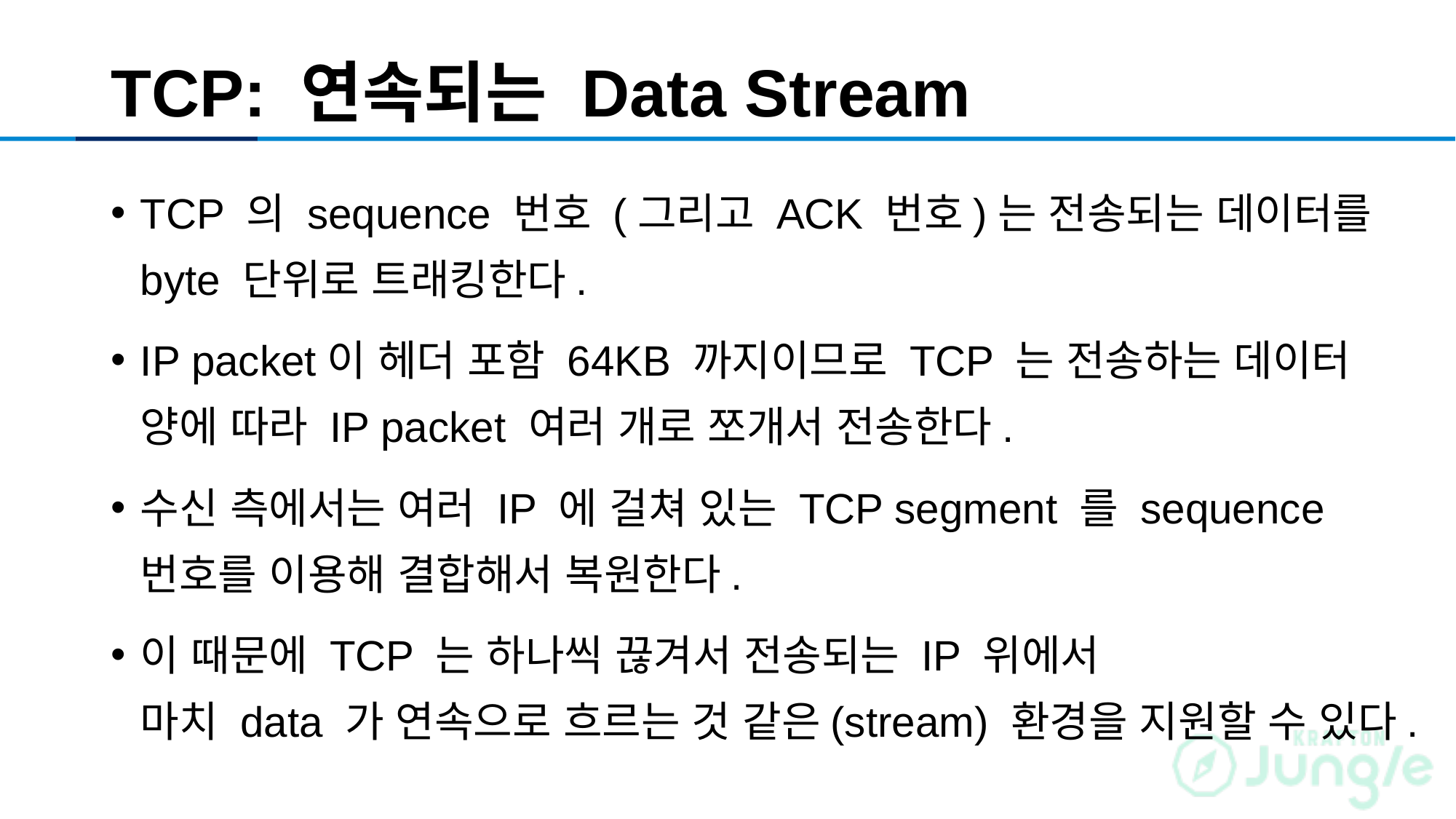

# TCP: 연속되는 Data Stream
TCP 의 sequence 번호 (그리고 ACK 번호)는 전송되는 데이터를 byte 단위로 트래킹한다.
IP packet이 헤더 포함 64KB 까지이므로 TCP 는 전송하는 데이터 양에 따라 IP packet 여러 개로 쪼개서 전송한다.
수신 측에서는 여러 IP 에 걸쳐 있는 TCP segment 를 sequence 번호를 이용해 결합해서 복원한다.
이 때문에 TCP 는 하나씩 끊겨서 전송되는 IP 위에서
마치 data 가 연속으로 흐르는 것 같은(stream) 환경을 지원할 수 있다.